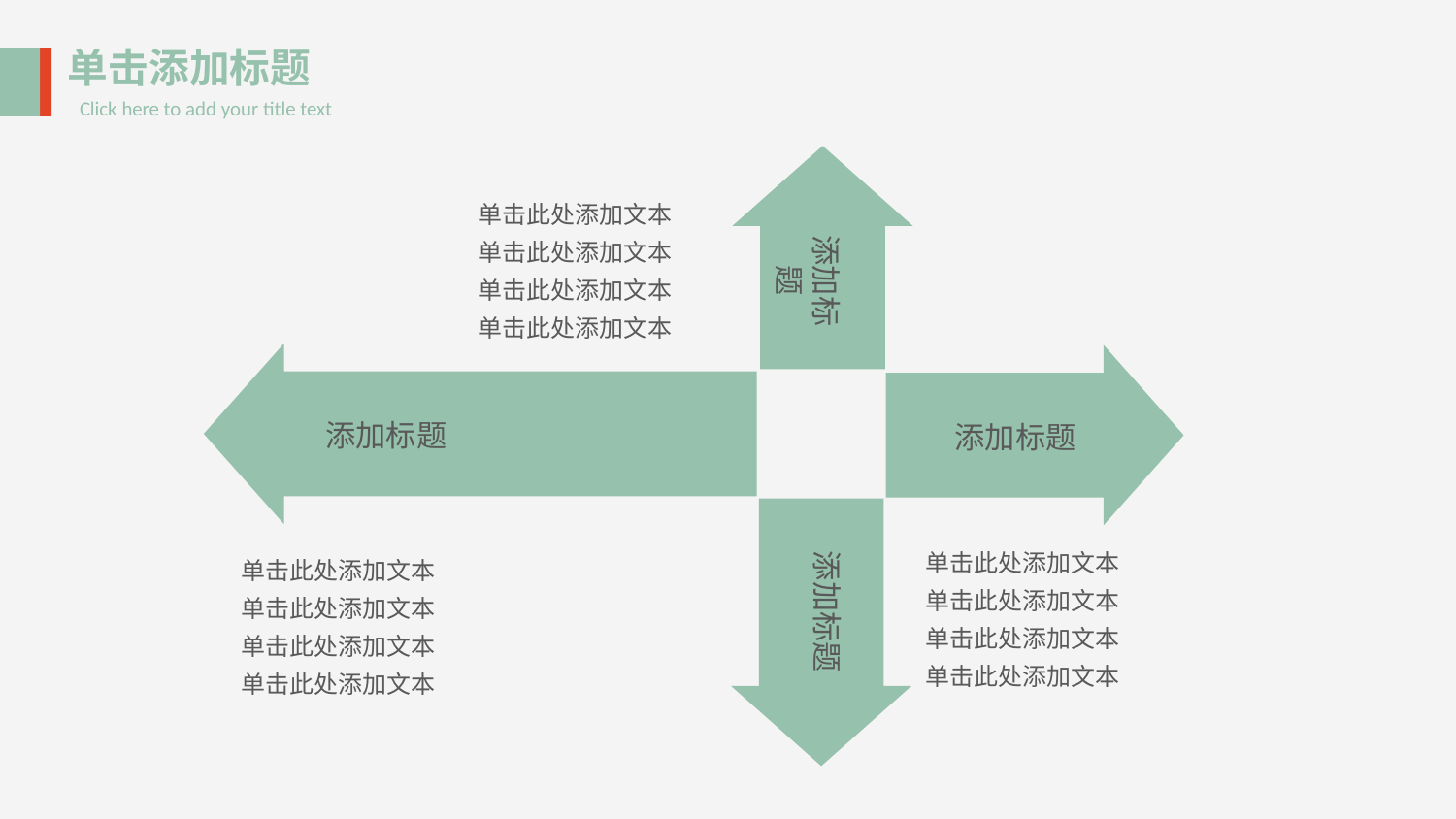

单击添加标题

Click here to add your title text

单击此处添加文本
单击此处添加文本
单击此处添加文本
单击此处添加文本
添加标题

添加标题
添加标题
添加标题
单击此处添加文本
单击此处添加文本
单击此处添加文本
单击此处添加文本
单击此处添加文本
单击此处添加文本
单击此处添加文本
单击此处添加文本